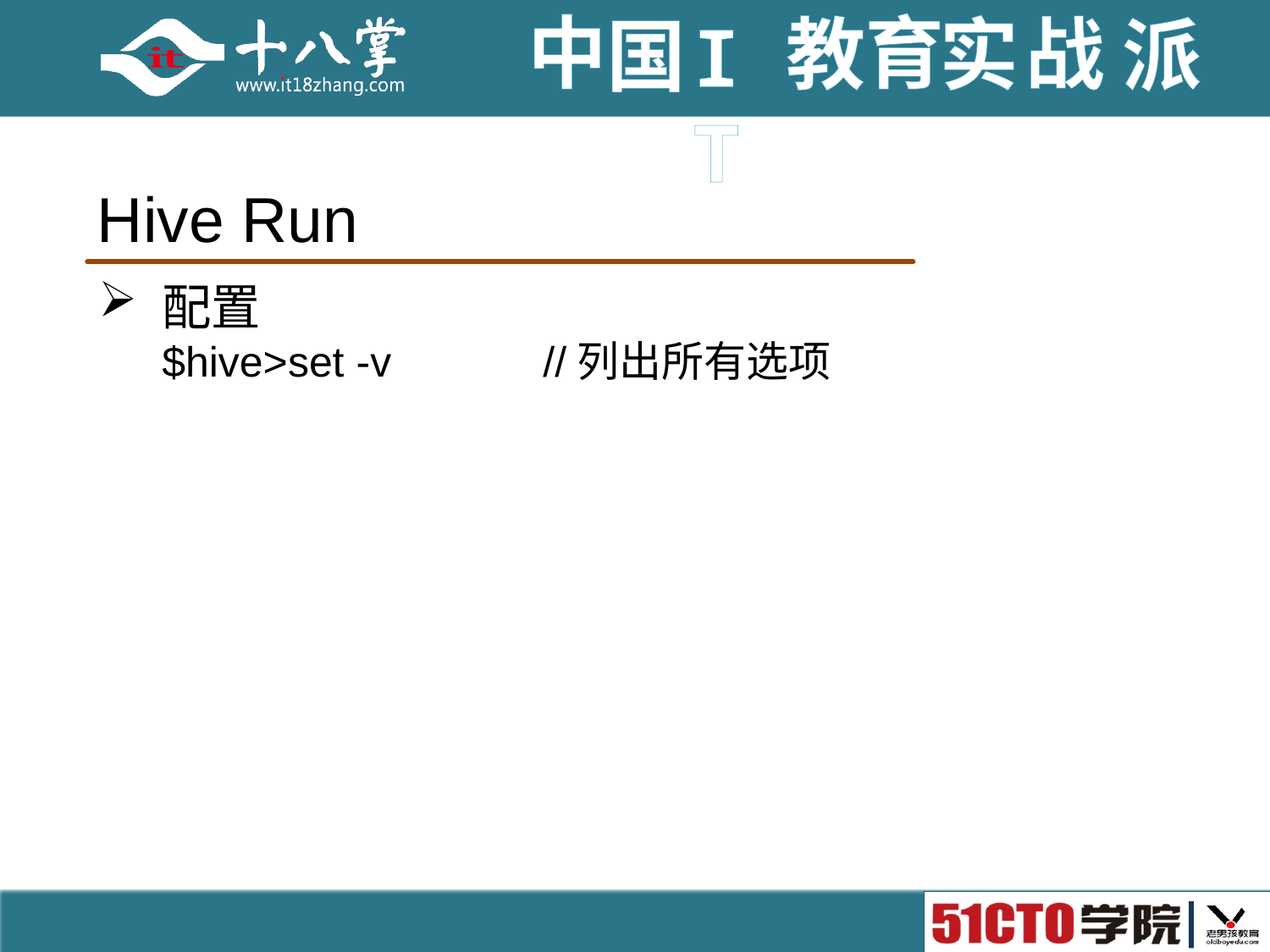

# Hive Run
配置
$hive>set -v		//列出所有选项